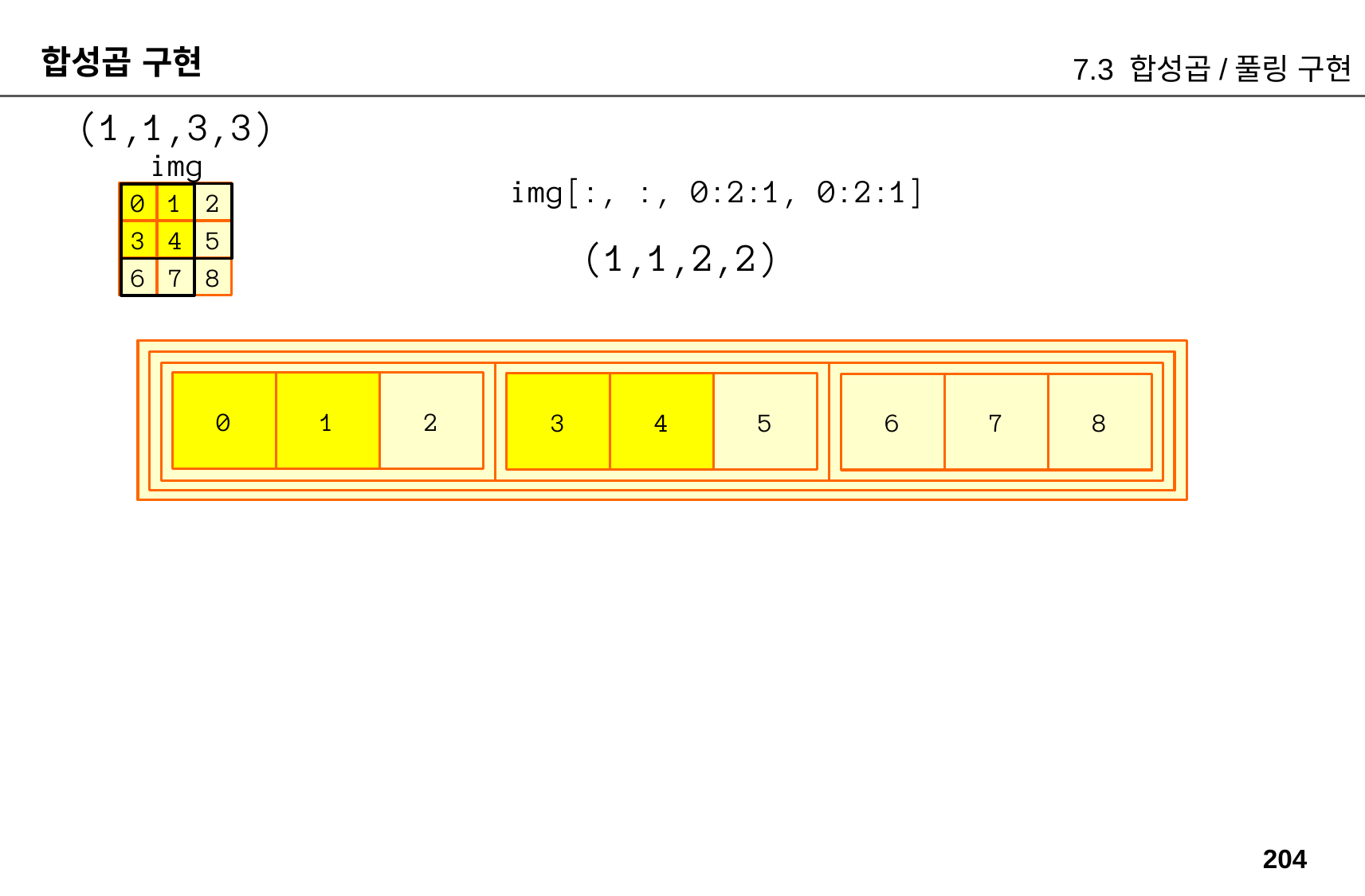

합성곱 구현
7.3 합성곱/풀링 구현
(1,1,3,3)
img
img[:, :, 0:2:1, 0:2:1]
0
1
2

3
4
5
(1,1,2,2)
6
7
8

0
1
2
3
4
5
6
7
8